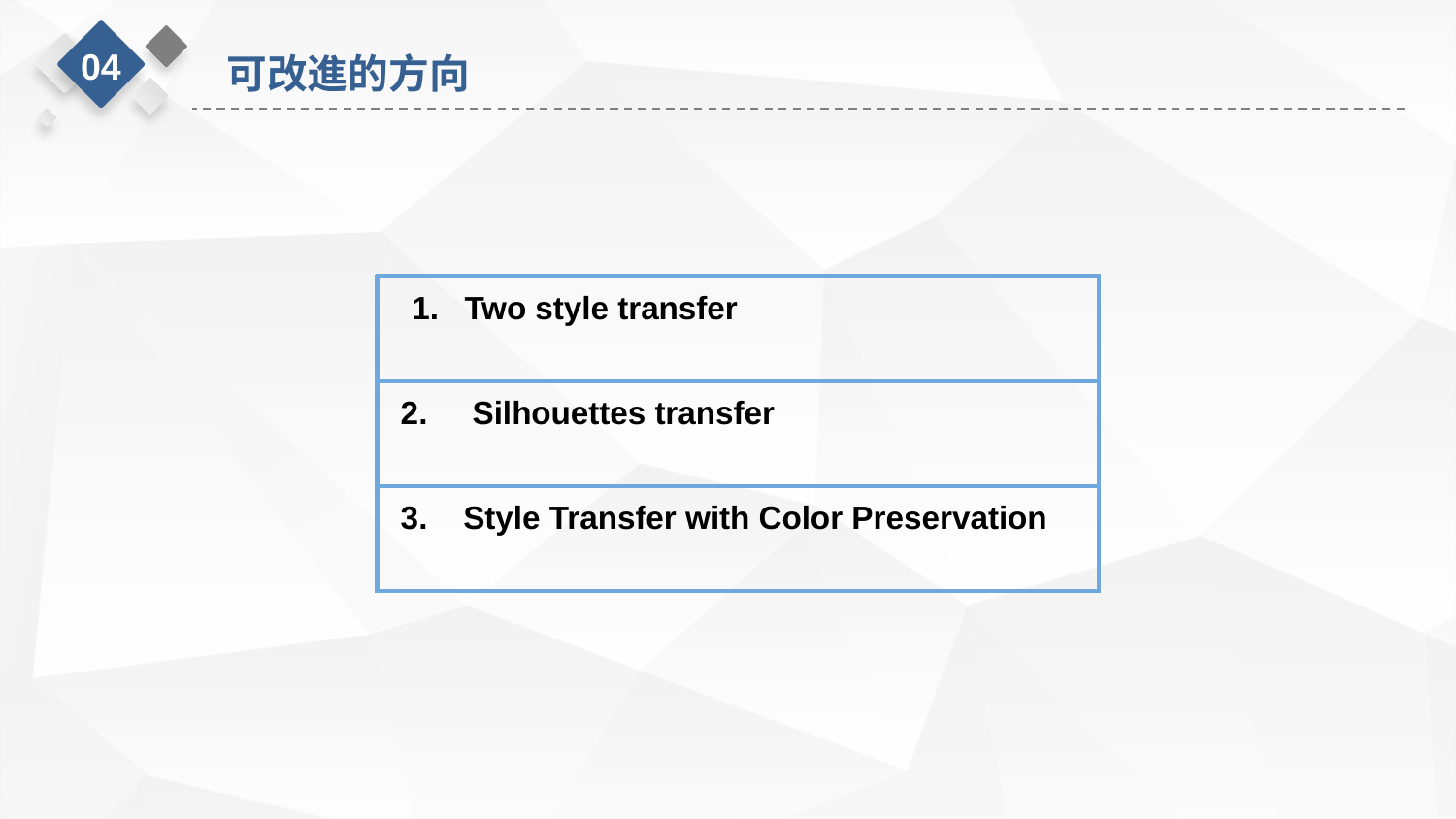

04

可改進的方向
| Two style transfer |
| --- |
| 2. Silhouettes transfer |
| 3. Style Transfer with Color Preservation |